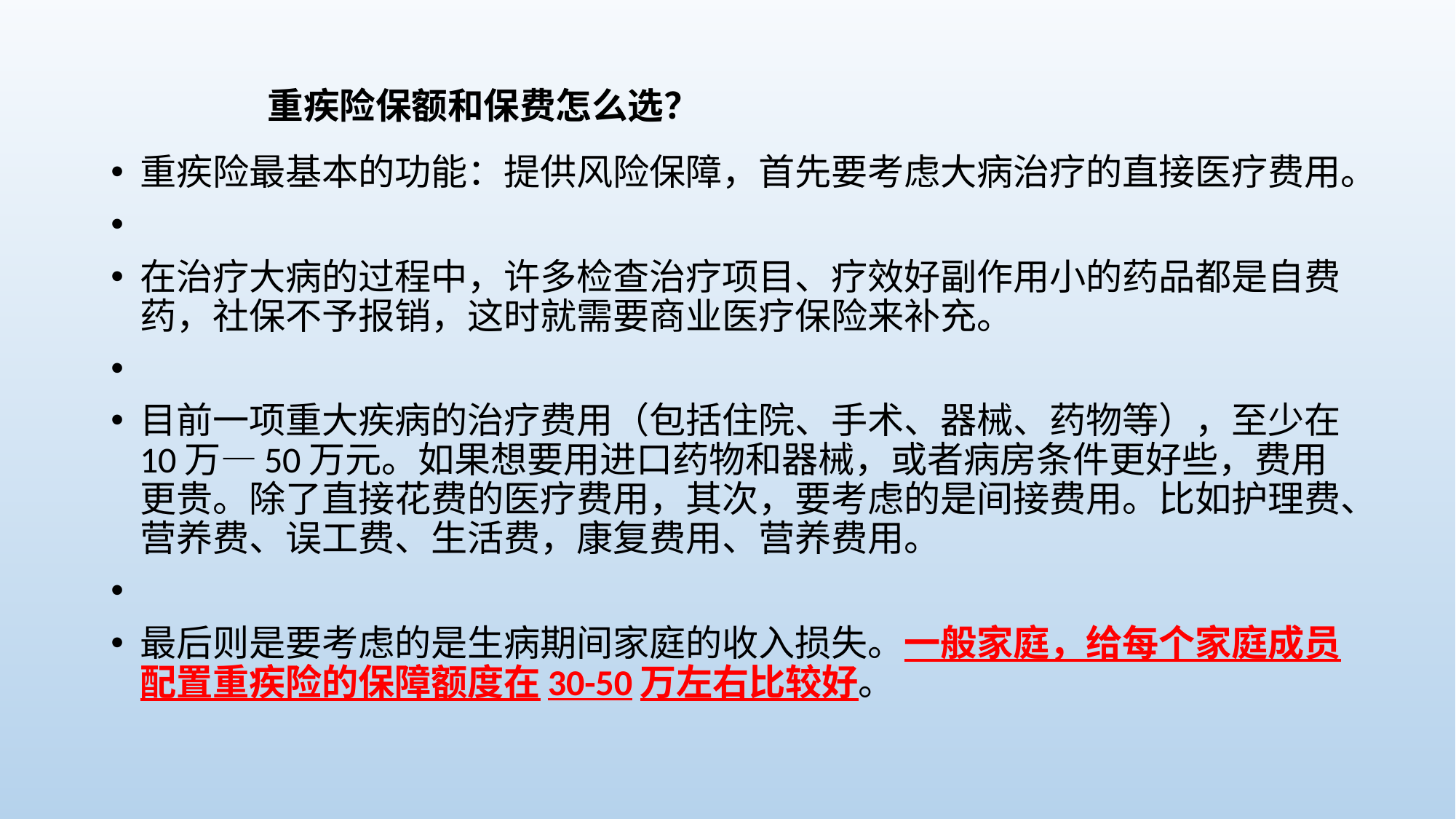

# 重疾险保额和保费怎么选？
重疾险最基本的功能：提供风险保障，首先要考虑大病治疗的直接医疗费用。

在治疗大病的过程中，许多检查治疗项目、疗效好副作用小的药品都是自费药，社保不予报销，这时就需要商业医疗保险来补充。

目前一项重大疾病的治疗费用（包括住院、手术、器械、药物等），至少在10万—50万元。如果想要用进口药物和器械，或者病房条件更好些，费用更贵。除了直接花费的医疗费用，其次，要考虑的是间接费用。比如护理费、营养费、误工费、生活费，康复费用、营养费用。

最后则是要考虑的是生病期间家庭的收入损失。一般家庭，给每个家庭成员配置重疾险的保障额度在30-50万左右比较好。